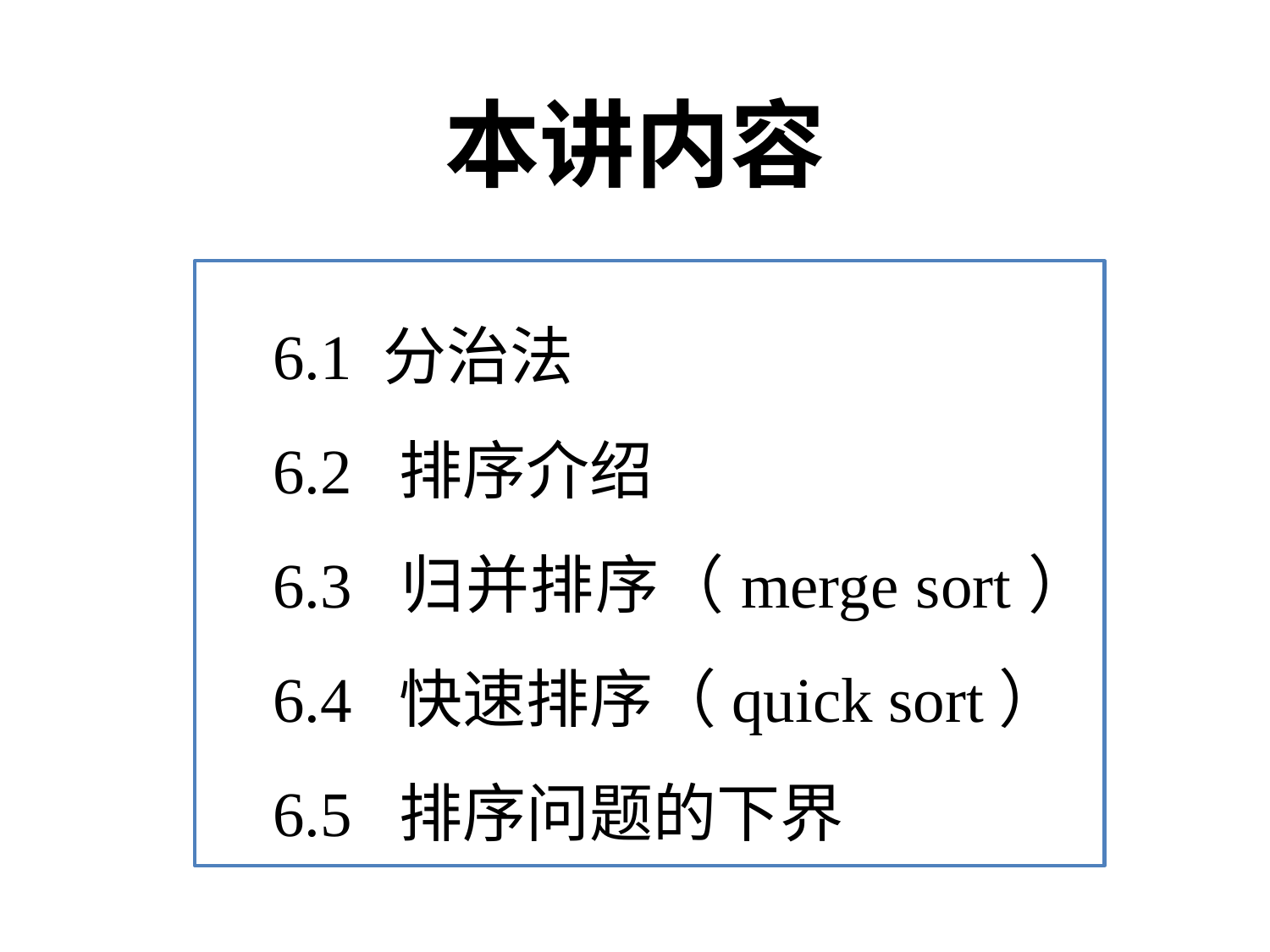

本讲内容
6.1 分治法
6.2  排序介绍
6.3  归并排序（merge sort）
6.4  快速排序（quick sort）
6.5  排序问题的下界